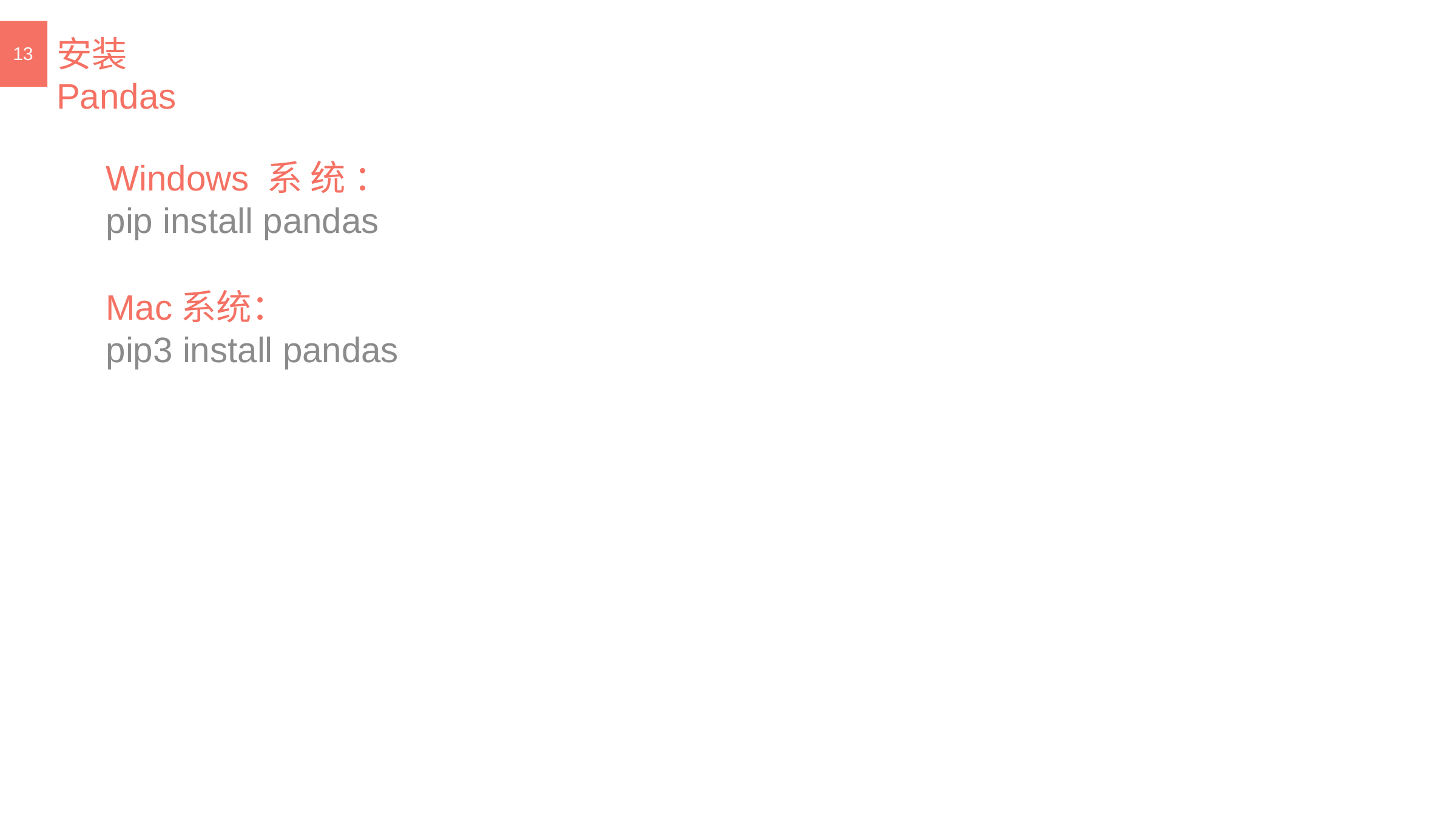

# 安装Pandas
13
Windows 系 统 ：  pip install pandas

Mac系统：
pip3 install pandas